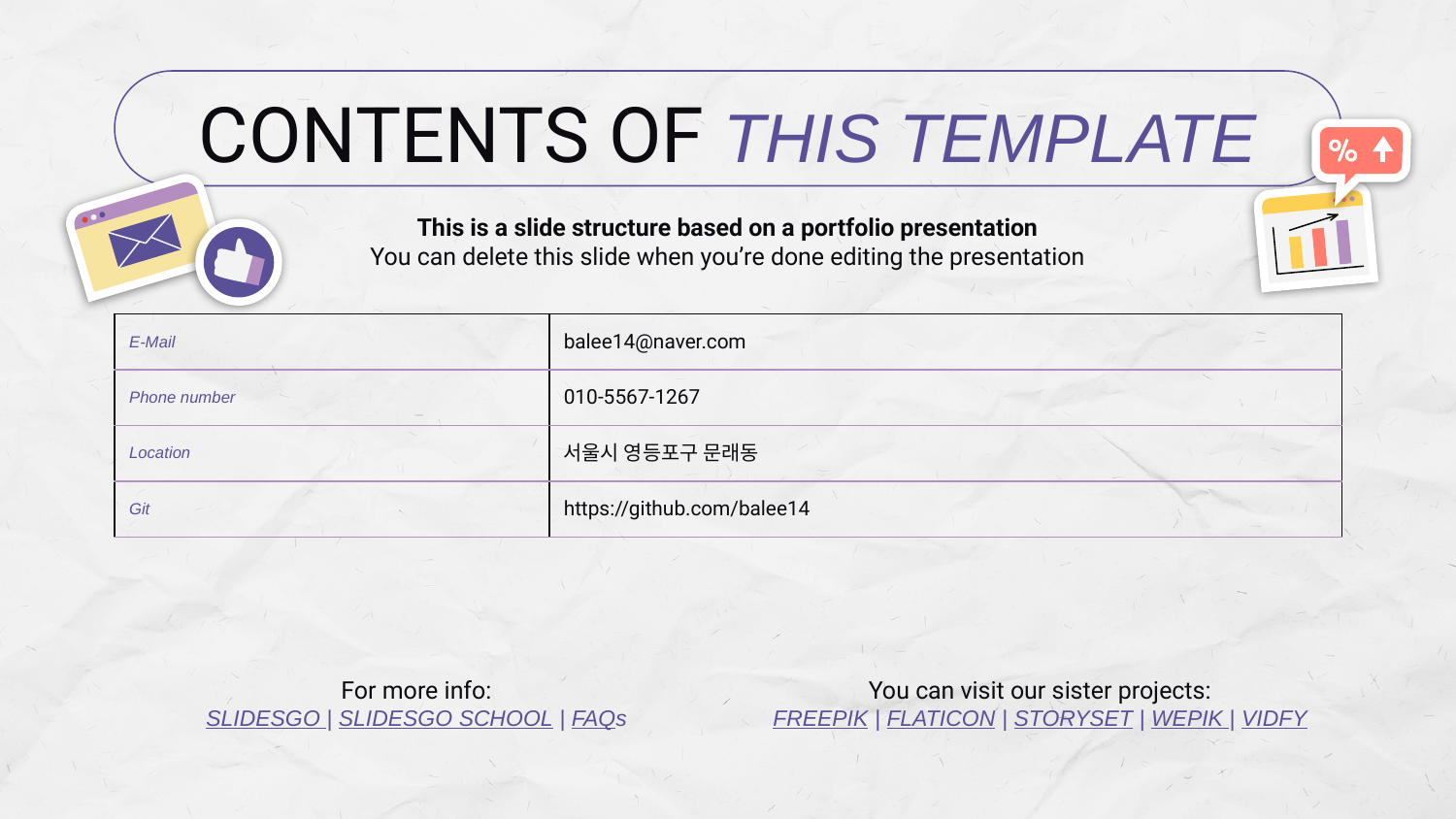

# CONTENTS OF THIS TEMPLATE

This is a slide structure based on a portfolio presentation
You can delete this slide when you’re done editing the presentation

| E-Mail | balee14@naver.com |
| --- | --- |
| Phone number | 010-5567-1267 |
| Location | 서울시 영등포구 문래동 |
| Git | https://github.com/balee14 |
For more info:
SLIDESGO | SLIDESGO SCHOOL | FAQs
You can visit our sister projects:
FREEPIK | FLATICON | STORYSET | WEPIK | VIDFY